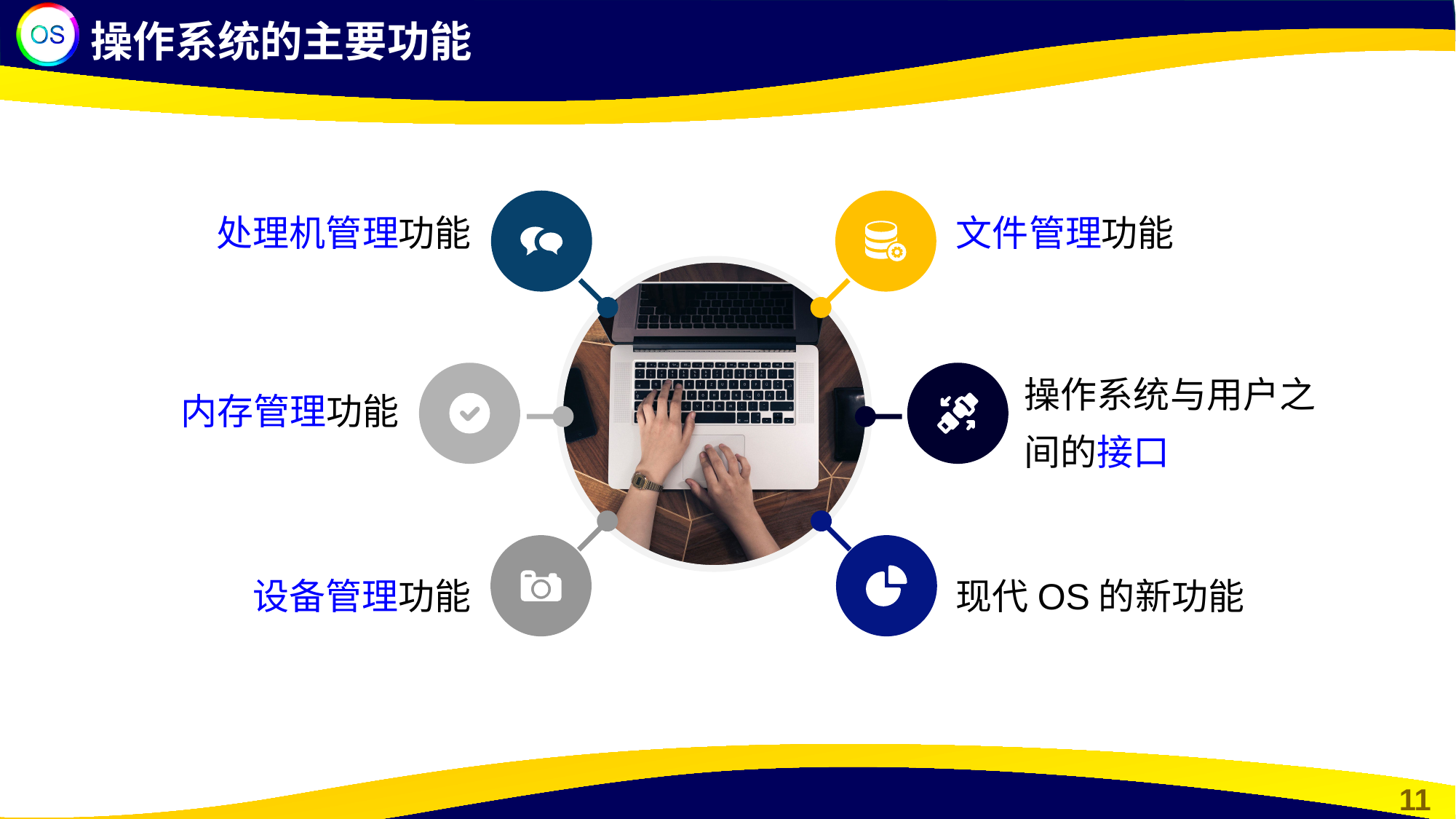

操作系统的主要功能

处理机管理功能
文件管理功能

操作系统与用户之间的接口

内存管理功能

设备管理功能
现代OS的新功能